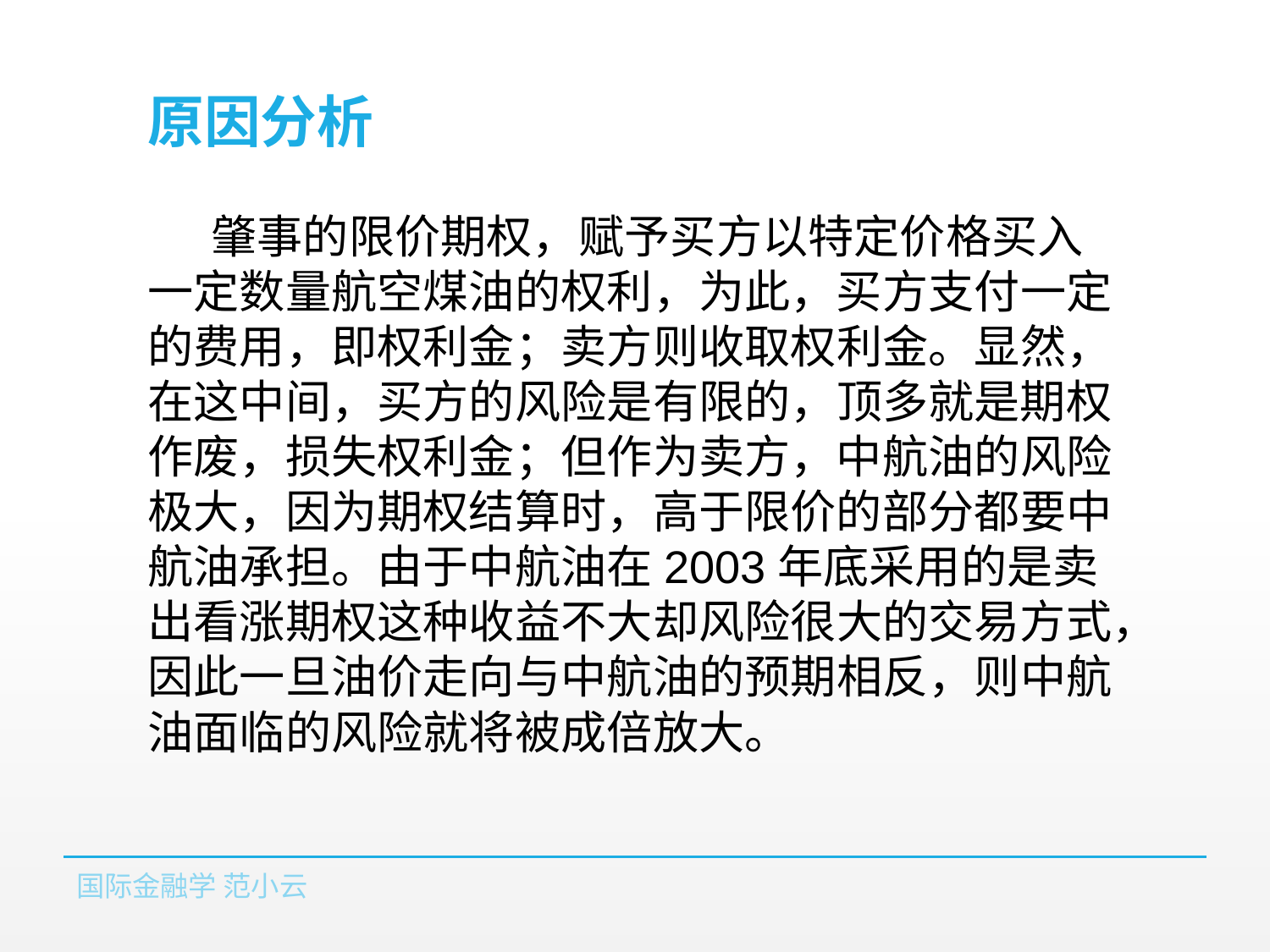

# 原因分析
肇事的限价期权，赋予买方以特定价格买入一定数量航空煤油的权利，为此，买方支付一定的费用，即权利金；卖方则收取权利金。显然，在这中间，买方的风险是有限的，顶多就是期权作废，损失权利金；但作为卖方，中航油的风险极大，因为期权结算时，高于限价的部分都要中航油承担。由于中航油在2003年底采用的是卖出看涨期权这种收益不大却风险很大的交易方式，因此一旦油价走向与中航油的预期相反，则中航油面临的风险就将被成倍放大。
国际金融学 范小云